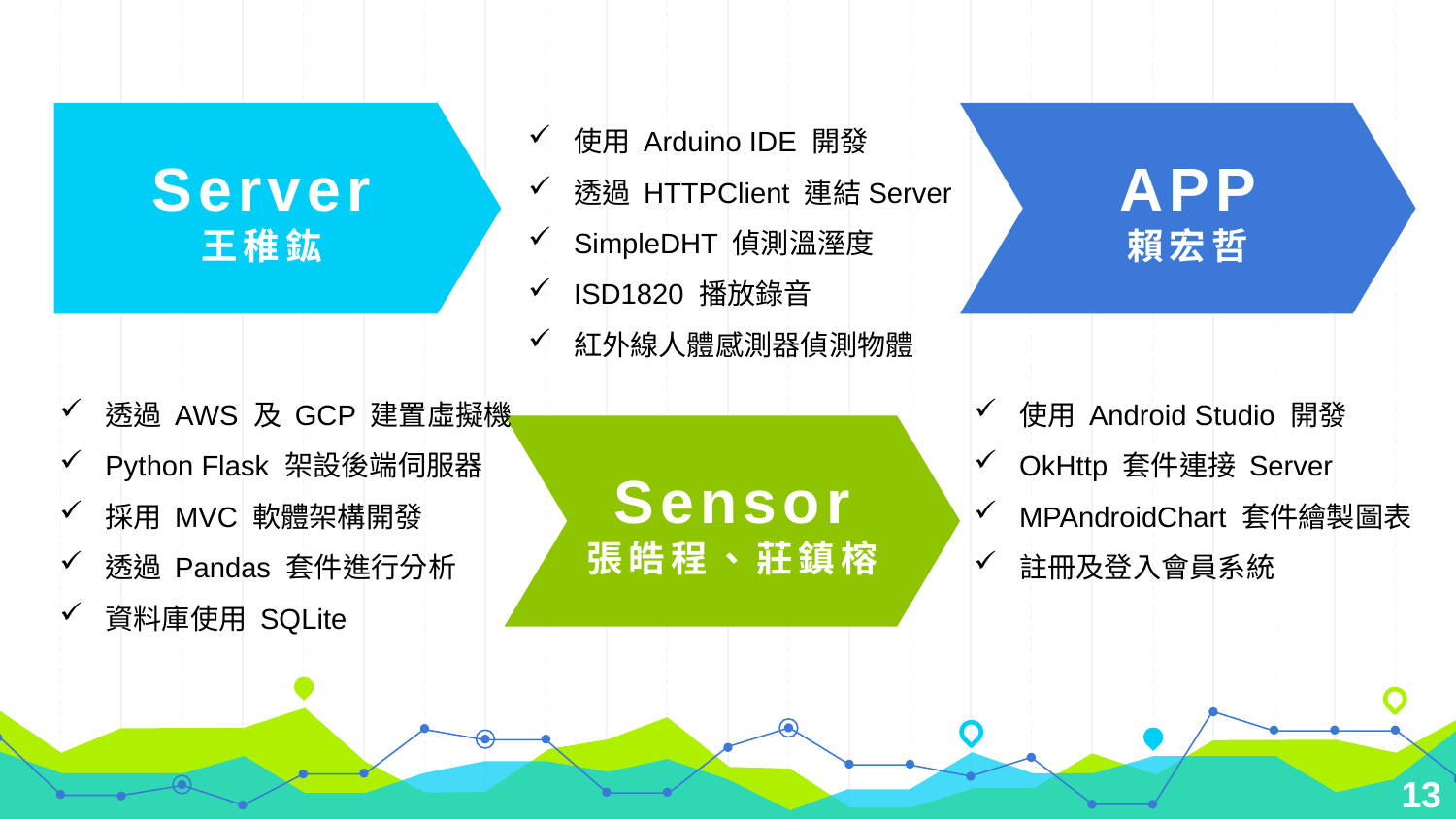

使用 Arduino IDE 開發
透過 HTTPClient 連結Server
SimpleDHT 偵測溫溼度
ISD1820 播放錄音
紅外線人體感測器偵測物體

Server
王稚鈜
APP
賴宏哲
透過 AWS 及 GCP 建置虛擬機
Python Flask 架設後端伺服器
採用 MVC 軟體架構開發
透過 Pandas 套件進行分析
資料庫使用 SQLite
使用 Android Studio 開發
OkHttp 套件連接 Server
MPAndroidChart 套件繪製圖表
註冊及登入會員系統

Sensor
張皓程、莊鎮榕
13